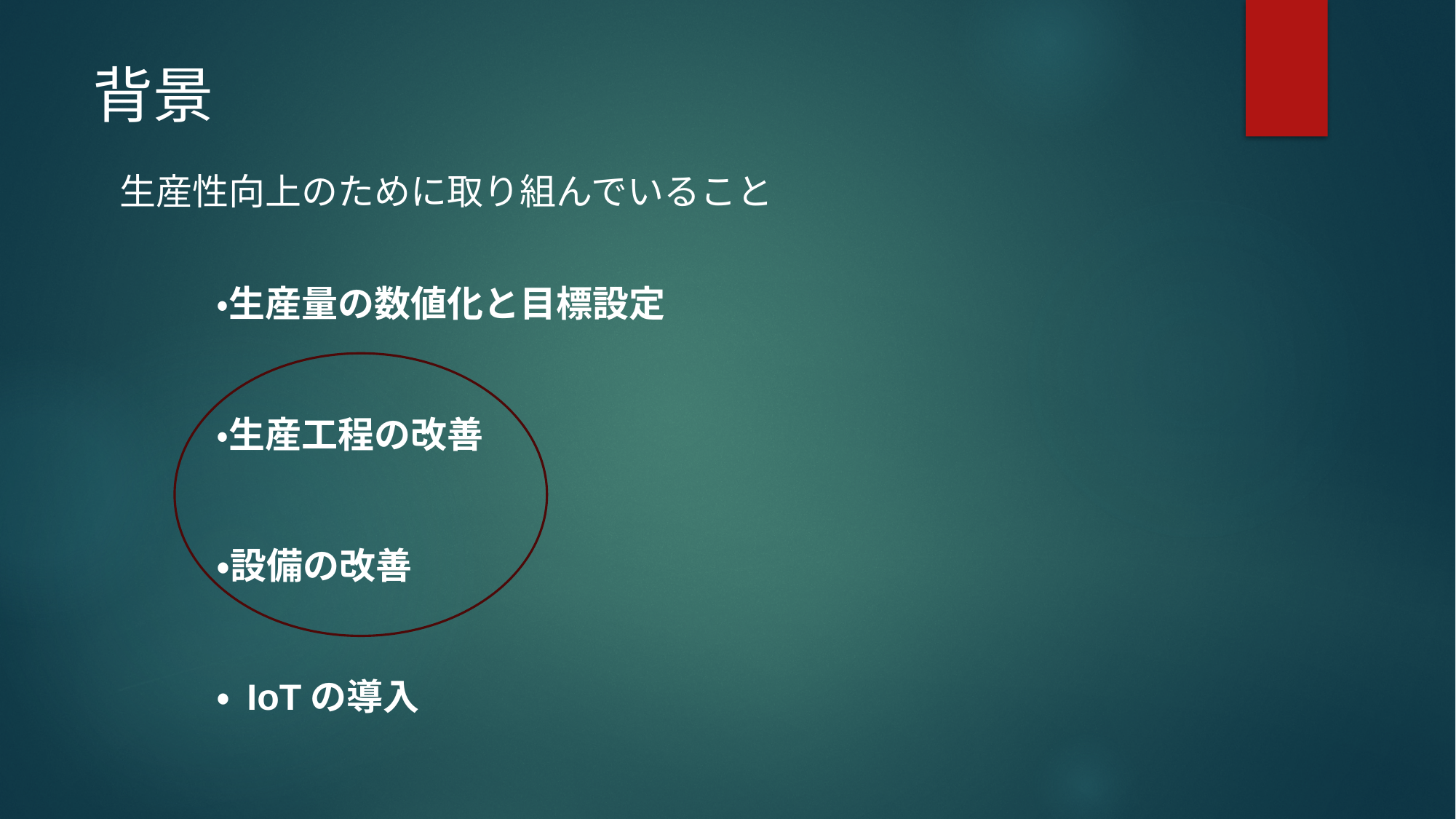

背景
#
生産性向上のために取り組んでいること

・生産量の数値化と目標設定

・生産工程の改善

・設備の改善

・ IoTの導入